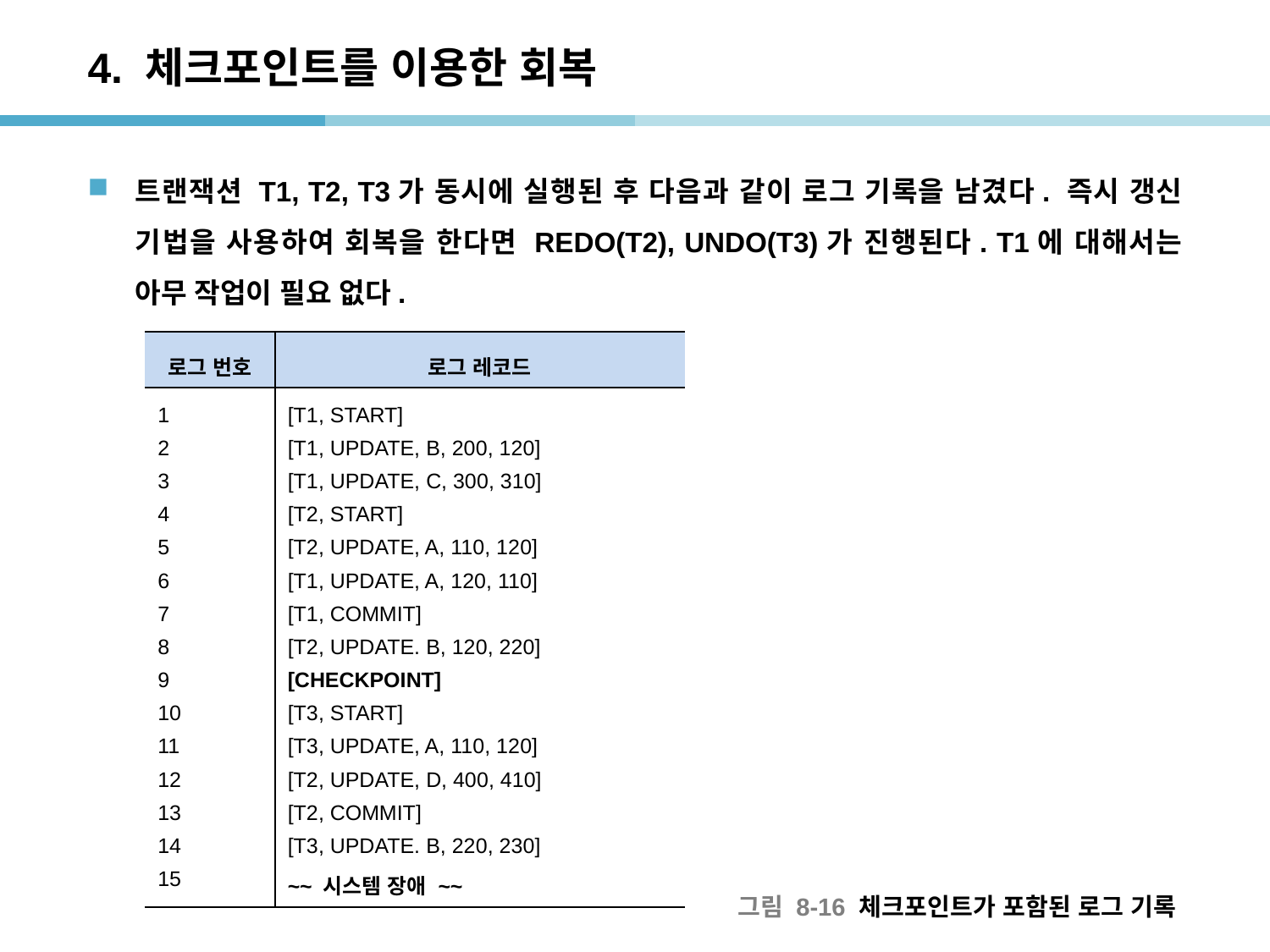

# 4. 체크포인트를 이용한 회복
트랜잭션 T1, T2, T3가 동시에 실행된 후 다음과 같이 로그 기록을 남겼다. 즉시 갱신 기법을 사용하여 회복을 한다면 REDO(T2), UNDO(T3)가 진행된다. T1에 대해서는 아무 작업이 필요 없다.
| 로그 번호 | 로그 레코드 |
| --- | --- |
| 1 2 3 4 5 6 7 8 9 10 11 12 13 14 15 | [T1, START] [T1, UPDATE, B, 200, 120] [T1, UPDATE, C, 300, 310] [T2, START] [T2, UPDATE, A, 110, 120] [T1, UPDATE, A, 120, 110] [T1, COMMIT] [T2, UPDATE. B, 120, 220] [CHECKPOINT] [T3, START] [T3, UPDATE, A, 110, 120] [T2, UPDATE, D, 400, 410] [T2, COMMIT] [T3, UPDATE. B, 220, 230] ~~ 시스템 장애 ~~ |
그림 8-16 체크포인트가 포함된 로그 기록